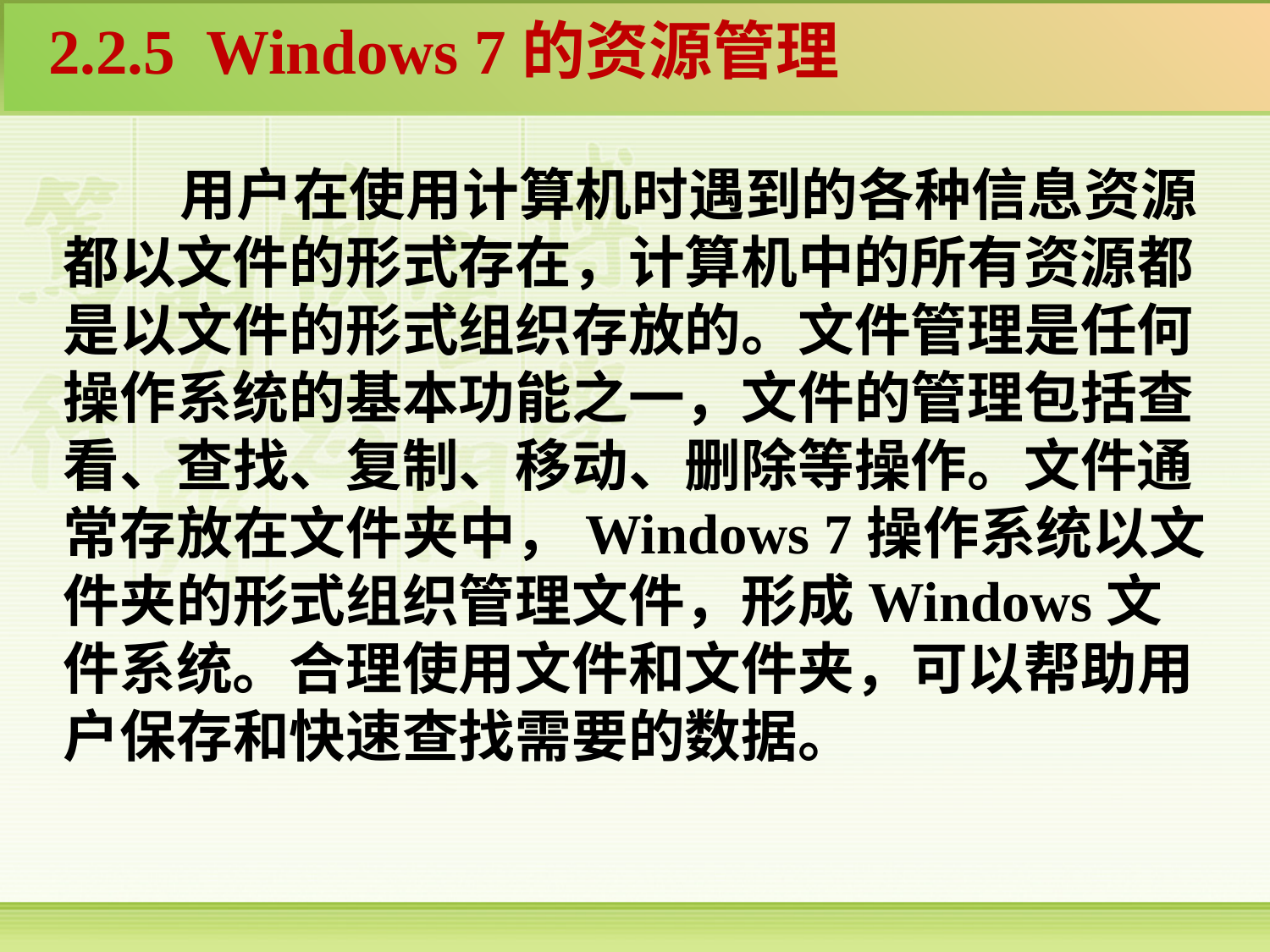

2.2.5  Windows 7的资源管理
        用户在使用计算机时遇到的各种信息资源都以文件的形式存在，计算机中的所有资源都是以文件的形式组织存放的。文件管理是任何操作系统的基本功能之一，文件的管理包括查看、查找、复制、移动、删除等操作。文件通常存放在文件夹中，Windows 7操作系统以文件夹的形式组织管理文件，形成Windows文件系统。合理使用文件和文件夹，可以帮助用户保存和快速查找需要的数据。

35